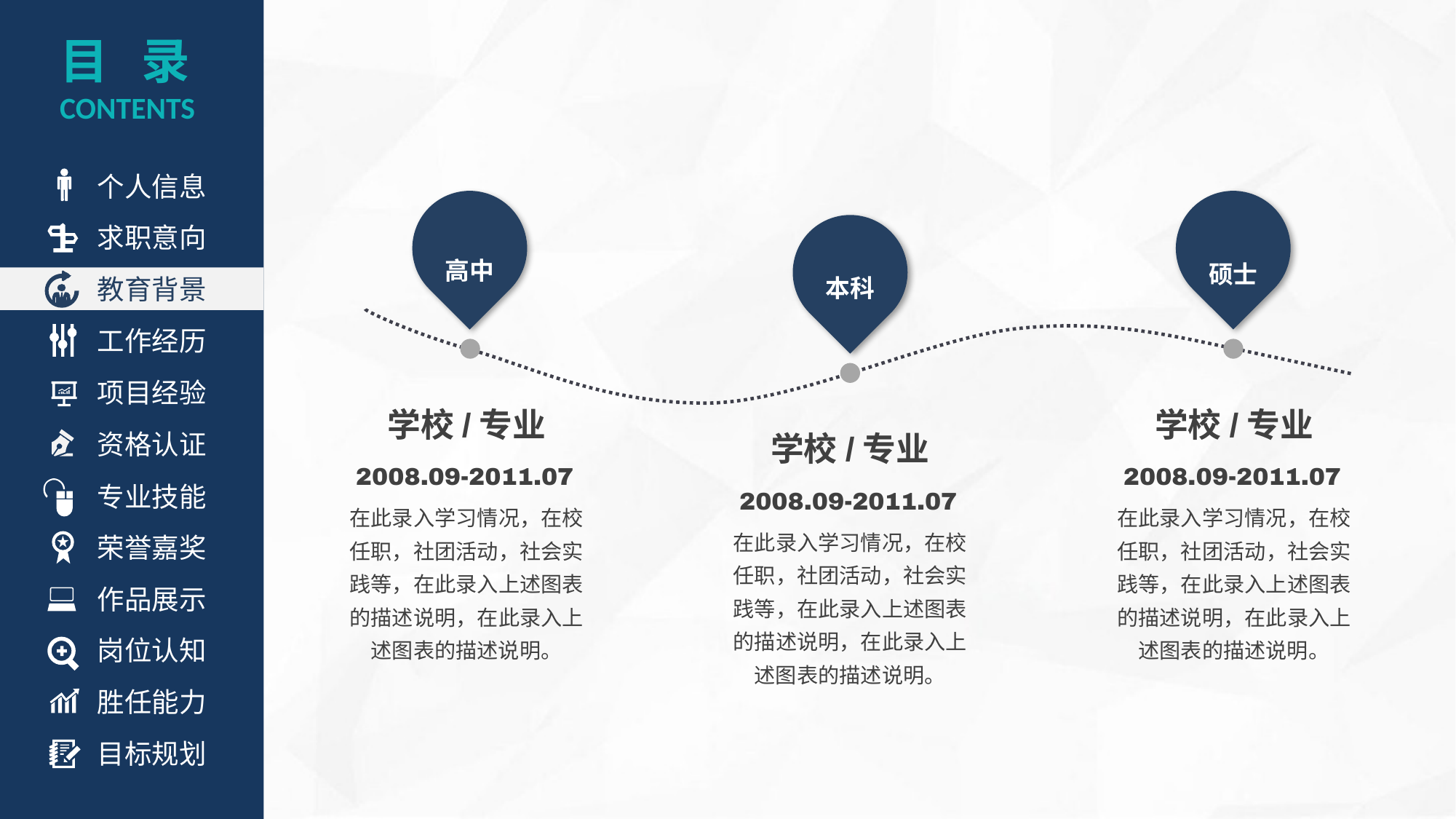

目   录
CONTENTS
个人信息

高中

硕士
求职意向

本科

教育背景

工作经历

项目经验

学校/专业
学校/专业
资格认证
学校/专业

专业技能
2008.09-2011.07
2008.09-2011.07

2008.09-2011.07
在此录入学习情况，在校任职，社团活动，社会实践等，在此录入上述图表的描述说明，在此录入上述图表的描述说明。
在此录入学习情况，在校任职，社团活动，社会实践等，在此录入上述图表的描述说明，在此录入上述图表的描述说明。
荣誉嘉奖
在此录入学习情况，在校任职，社团活动，社会实践等，在此录入上述图表的描述说明，在此录入上述图表的描述说明。

作品展示

岗位认知

胜任能力

目标规划